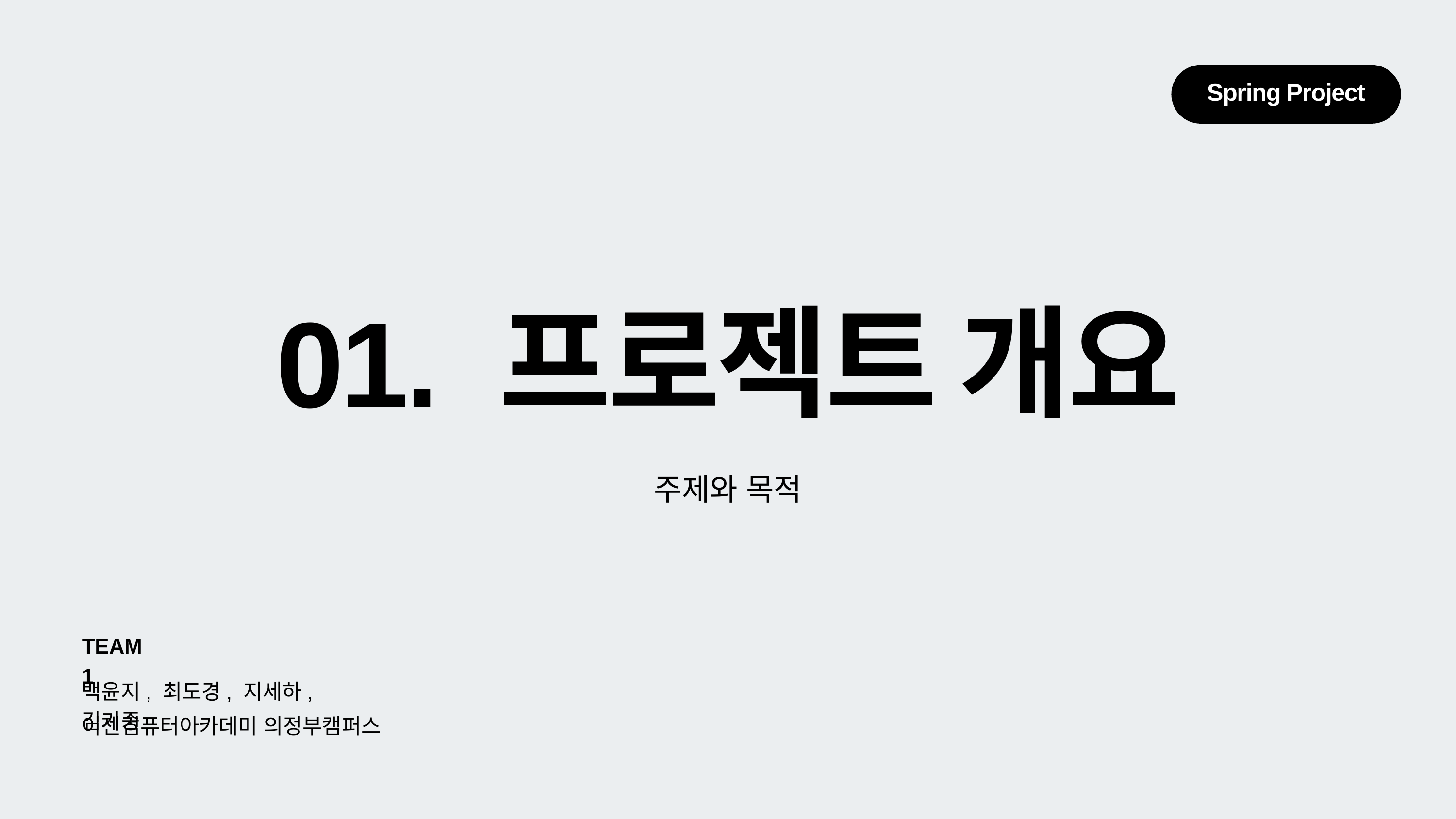

Spring Project
01. 프로젝트 개요
주제와 목적
TEAM 1
백윤지, 최도경, 지세하, 김기중
이젠컴퓨터아카데미 의정부캠퍼스